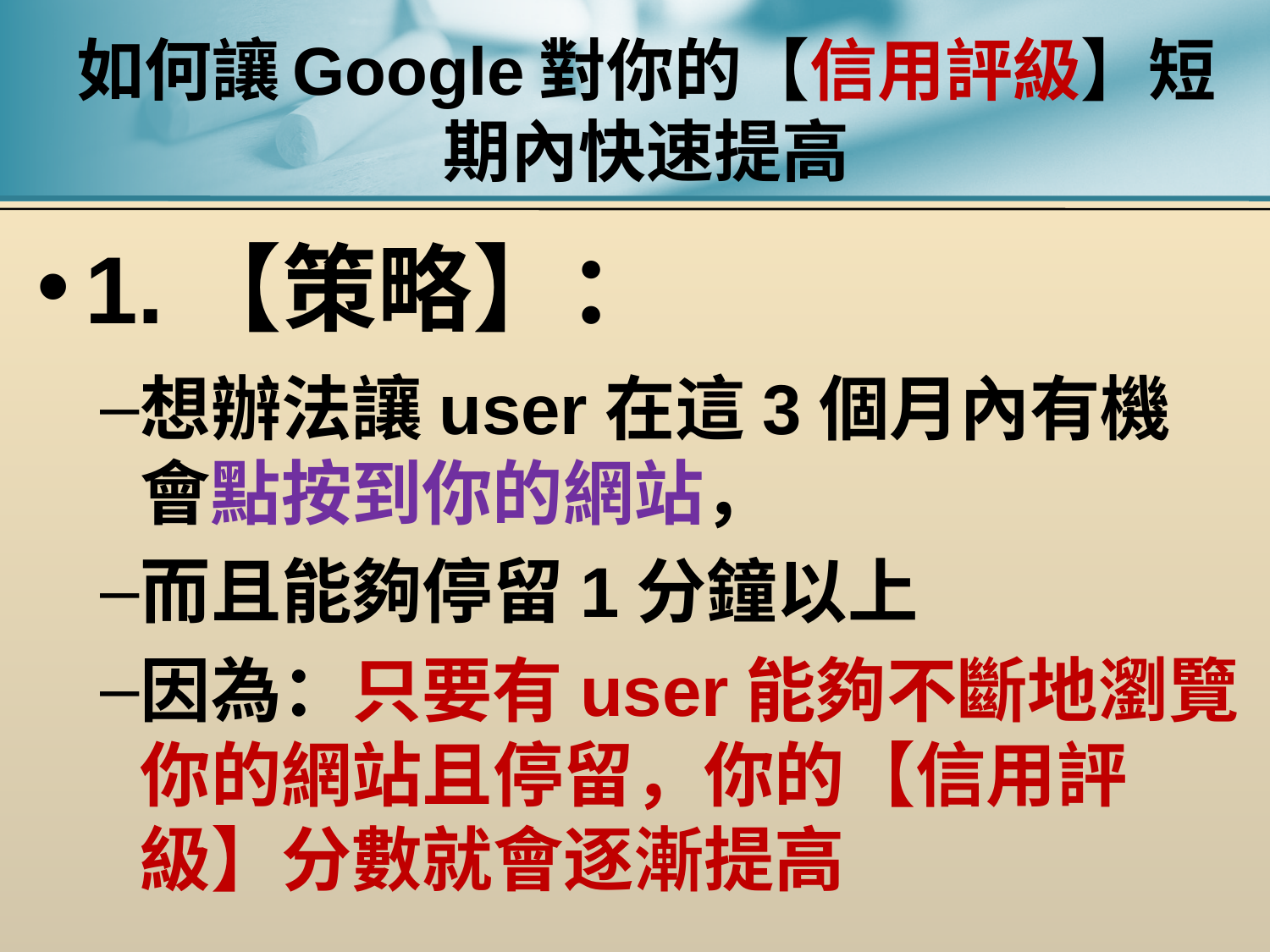

# 如何讓Google對你的【信用評級】短期內快速提高
1.【策略】：
想辦法讓user在這3個月內有機會點按到你的網站，
而且能夠停留1分鐘以上
因為：只要有user能夠不斷地瀏覽你的網站且停留，你的【信用評級】分數就會逐漸提高